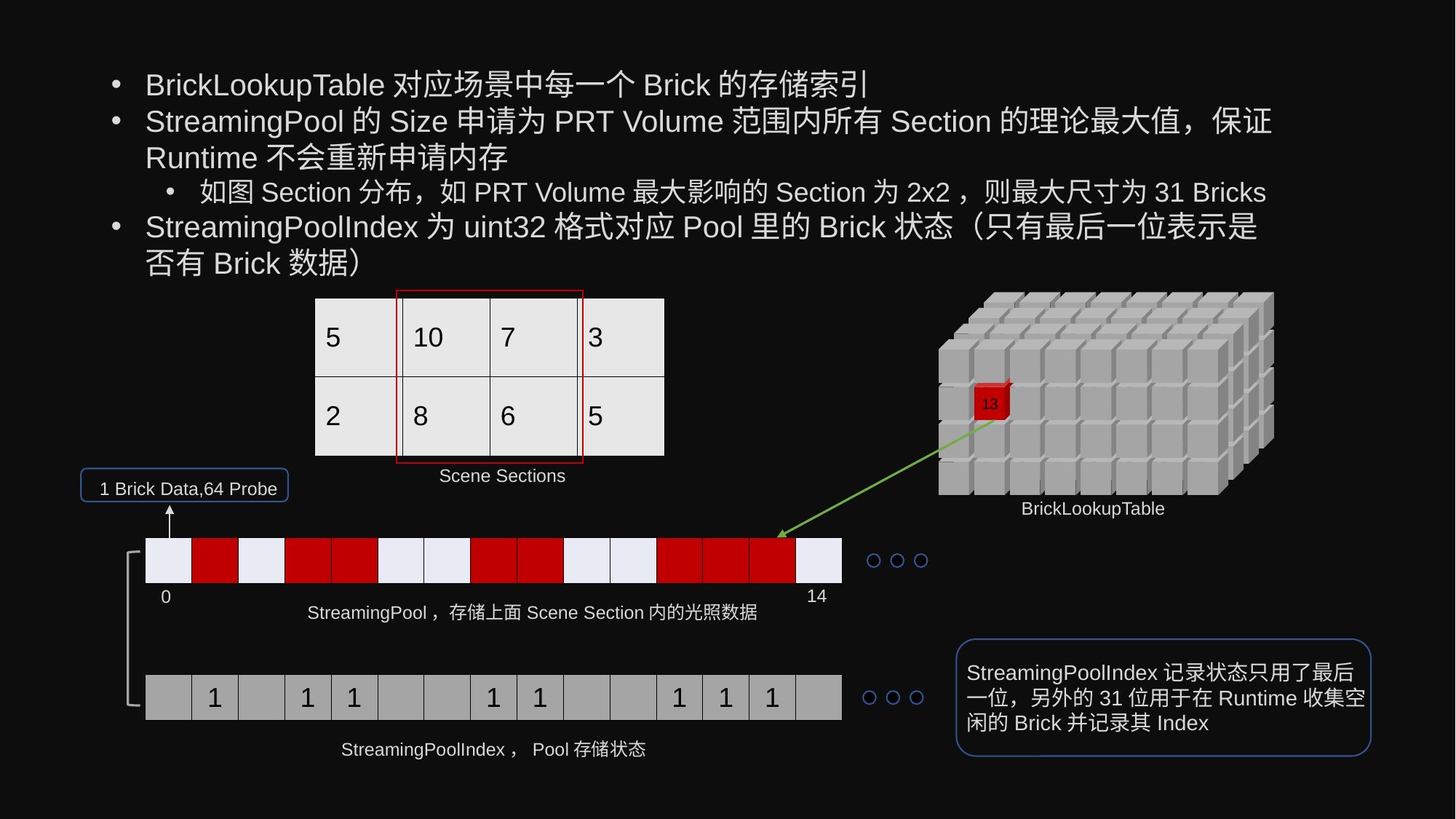

BrickLookupTable对应场景中每一个Brick的存储索引
StreamingPool的Size申请为PRT Volume范围内所有Section的理论最大值，保证Runtime不会重新申请内存
如图Section分布，如PRT Volume最大影响的Section为2x2，则最大尺寸为31 Bricks
StreamingPoolIndex为uint32格式对应Pool里的Brick状态（只有最后一位表示是否有Brick数据）

| 5 | 10 | 7 | 3 |
| --- | --- | --- | --- |
| 2 | 8 | 6 | 5 |
13
Scene Sections

1 Brick Data,64 Probe
BrickLookupTable
|  |  |  |  |  |  |  |  |  |  |  |  |  |  |  |
| --- | --- | --- | --- | --- | --- | --- | --- | --- | --- | --- | --- | --- | --- | --- |

14
0
StreamingPool，存储上面Scene Section内的光照数据

StreamingPoolIndex记录状态只用了最后一位，另外的31位用于在Runtime收集空闲的Brick并记录其Index
|  | 1 |  | 1 | 1 |  |  | 1 | 1 |  |  | 1 | 1 | 1 |  |
| --- | --- | --- | --- | --- | --- | --- | --- | --- | --- | --- | --- | --- | --- | --- |

StreamingPoolIndex，Pool存储状态